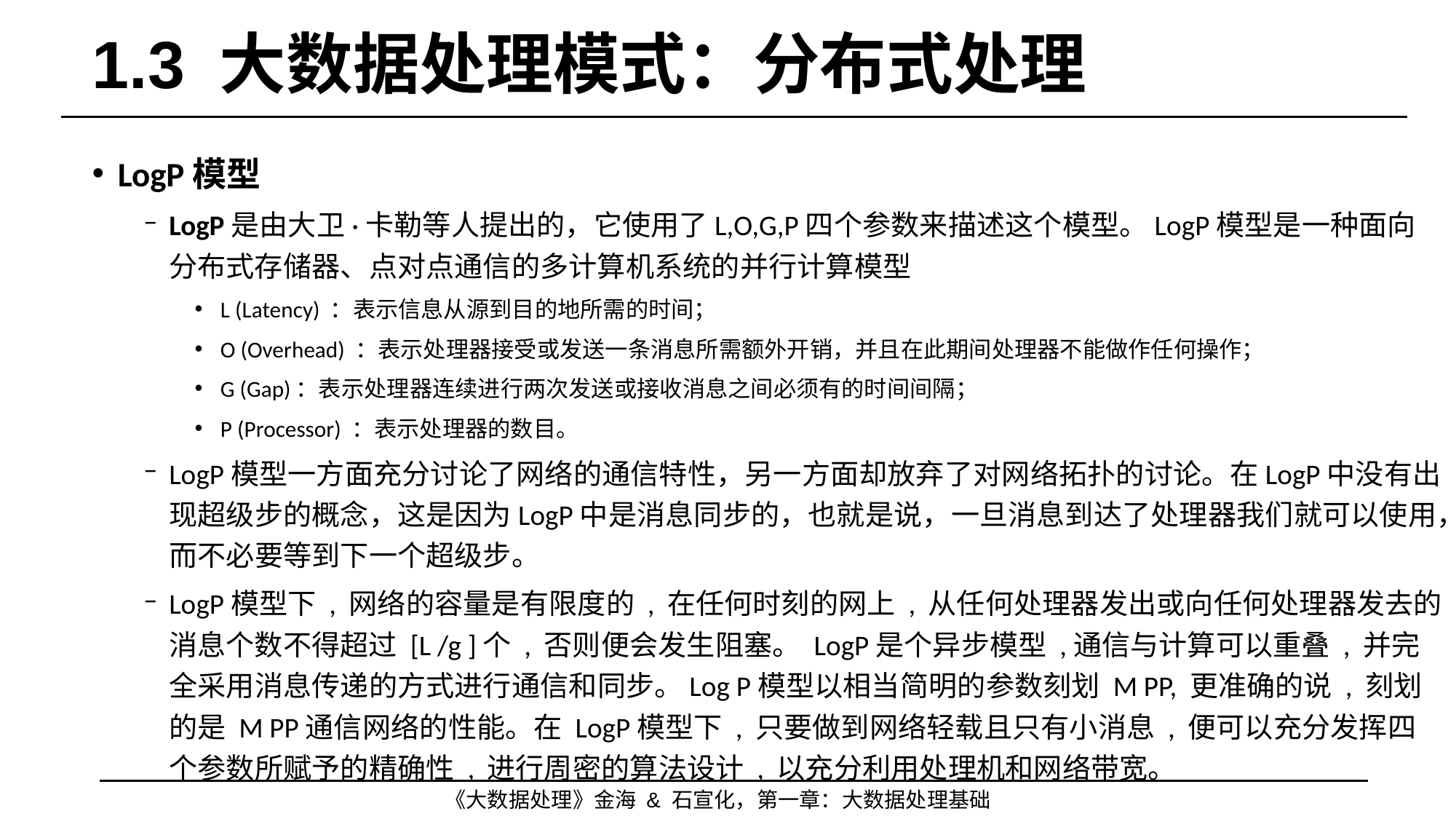

# 1.3 大数据处理模式：分布式处理
LogP模型
LogP是由大卫·卡勒等人提出的，它使用了L,O,G,P四个参数来描述这个模型。LogP模型是一种面向分布式存储器、点对点通信的多计算机系统的并行计算模型
L (Latency) ：表示信息从源到目的地所需的时间；
O (Overhead) ：表示处理器接受或发送一条消息所需额外开销，并且在此期间处理器不能做作任何操作；
G (Gap)：表示处理器连续进行两次发送或接收消息之间必须有的时间间隔；
P (Processor) ：表示处理器的数目。
LogP模型一方面充分讨论了网络的通信特性，另一方面却放弃了对网络拓扑的讨论。在LogP中没有出现超级步的概念，这是因为LogP中是消息同步的，也就是说，一旦消息到达了处理器我们就可以使用，而不必要等到下一个超级步。
LogP模型下 , 网络的容量是有限度的 , 在任何时刻的网上 , 从任何处理器发出或向任何处理器发去的消息个数不得超过 [L /g ]个 , 否则便会发生阻塞。 LogP是个异步模型 ,通信与计算可以重叠 , 并完全采用消息传递的方式进行通信和同步。Log P模型以相当简明的参数刻划 M PP, 更准确的说 , 刻划的是 M PP通信网络的性能。在 LogP模型下 , 只要做到网络轻载且只有小消息 , 便可以充分发挥四个参数所赋予的精确性 , 进行周密的算法设计 , 以充分利用处理机和网络带宽。